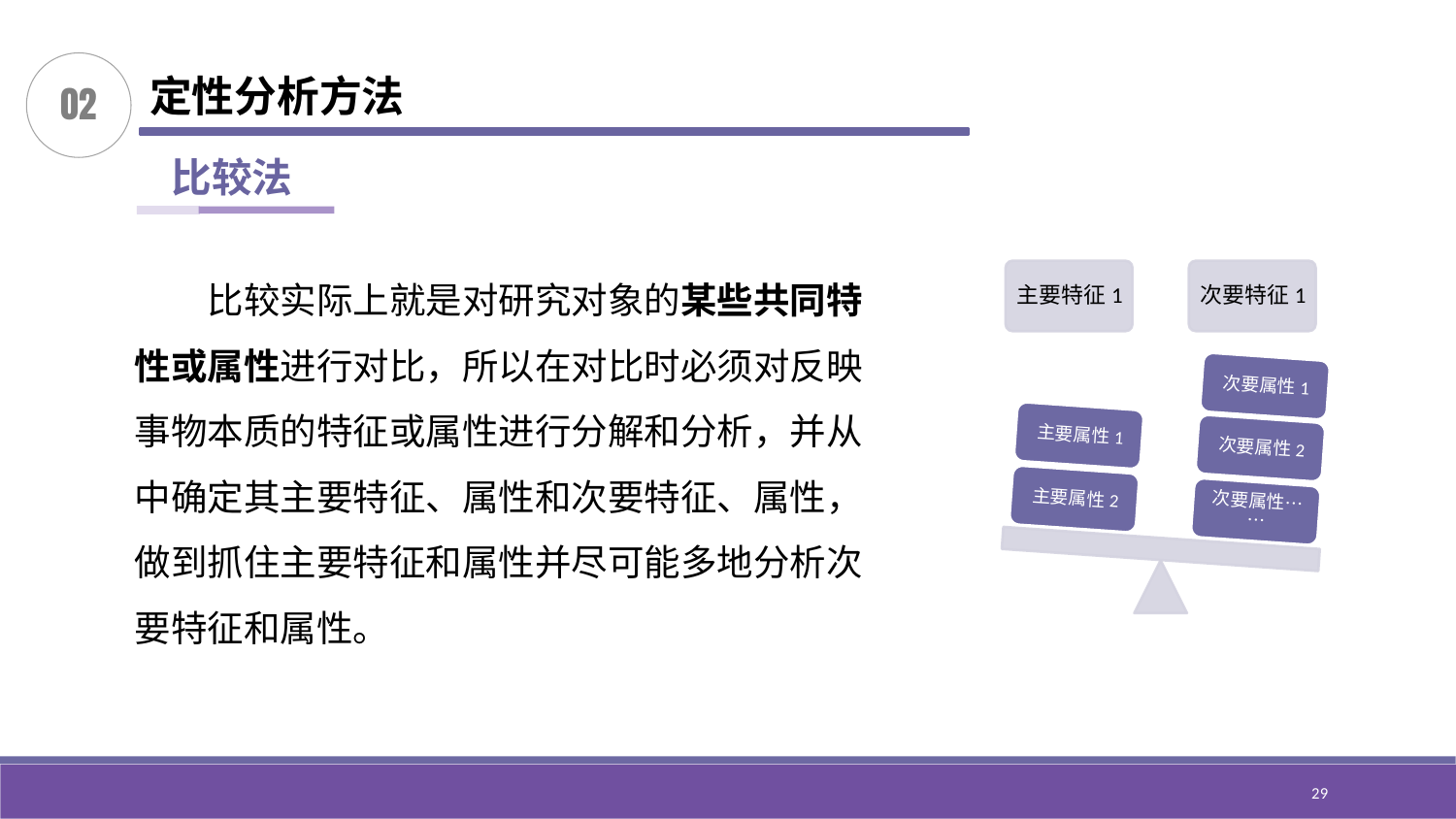

02
定性分析方法

比较法

比较实际上就是对研究对象的某些共同特性或属性进行对比，所以在对比时必须对反映事物本质的特征或属性进行分解和分析，并从中确定其主要特征、属性和次要特征、属性，做到抓住主要特征和属性并尽可能多地分析次要特征和属性。
主要特征1
次要特征1
次要属性……
次要属性2
次要属性1
主要属性2
主要属性1
29